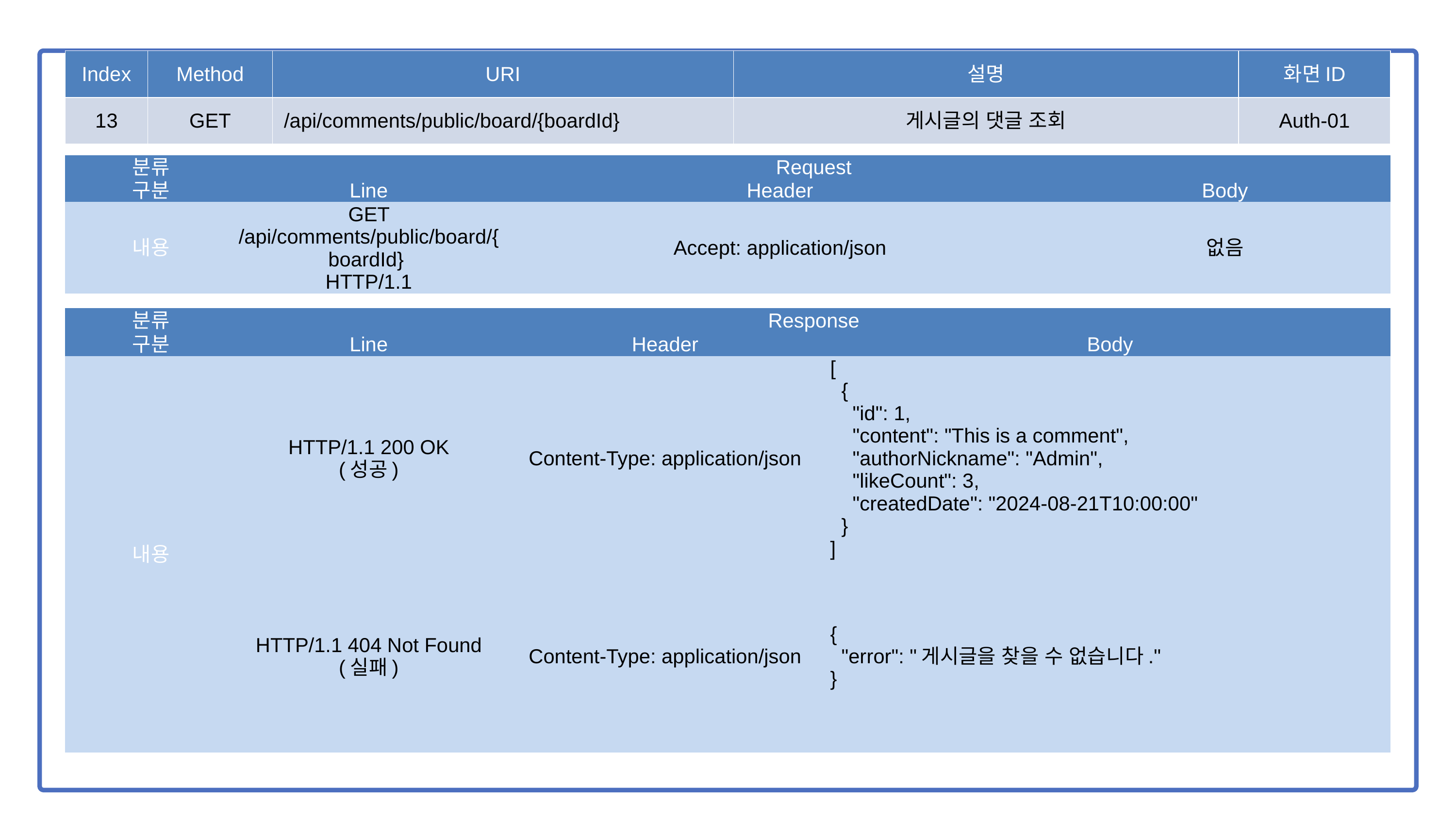

| Index | Method | URI | 설명 | 화면ID |
| --- | --- | --- | --- | --- |
| 13 | GET | /api/comments/public/board/{boardId} | 게시글의 댓글 조회 | Auth-01 |
| 분류 | Request |  |  |
| --- | --- | --- | --- |
| 구분 | Line | Header | Body |
| 내용 | GET /api/comments/public/board/{boardId} HTTP/1.1 | Accept: application/json | 없음 |
| 분류 | Response |  |  |
| --- | --- | --- | --- |
| 구분 | Line | Header | Body |
| 내용 | HTTP/1.1 200 OK (성공) | Content-Type: application/json | [ { "id": 1, "content": "This is a comment", "authorNickname": "Admin", "likeCount": 3, "createdDate": "2024-08-21T10:00:00" } ] |
|  | HTTP/1.1 404 Not Found (실패) | Content-Type: application/json | { "error": "게시글을 찾을 수 없습니다." } |